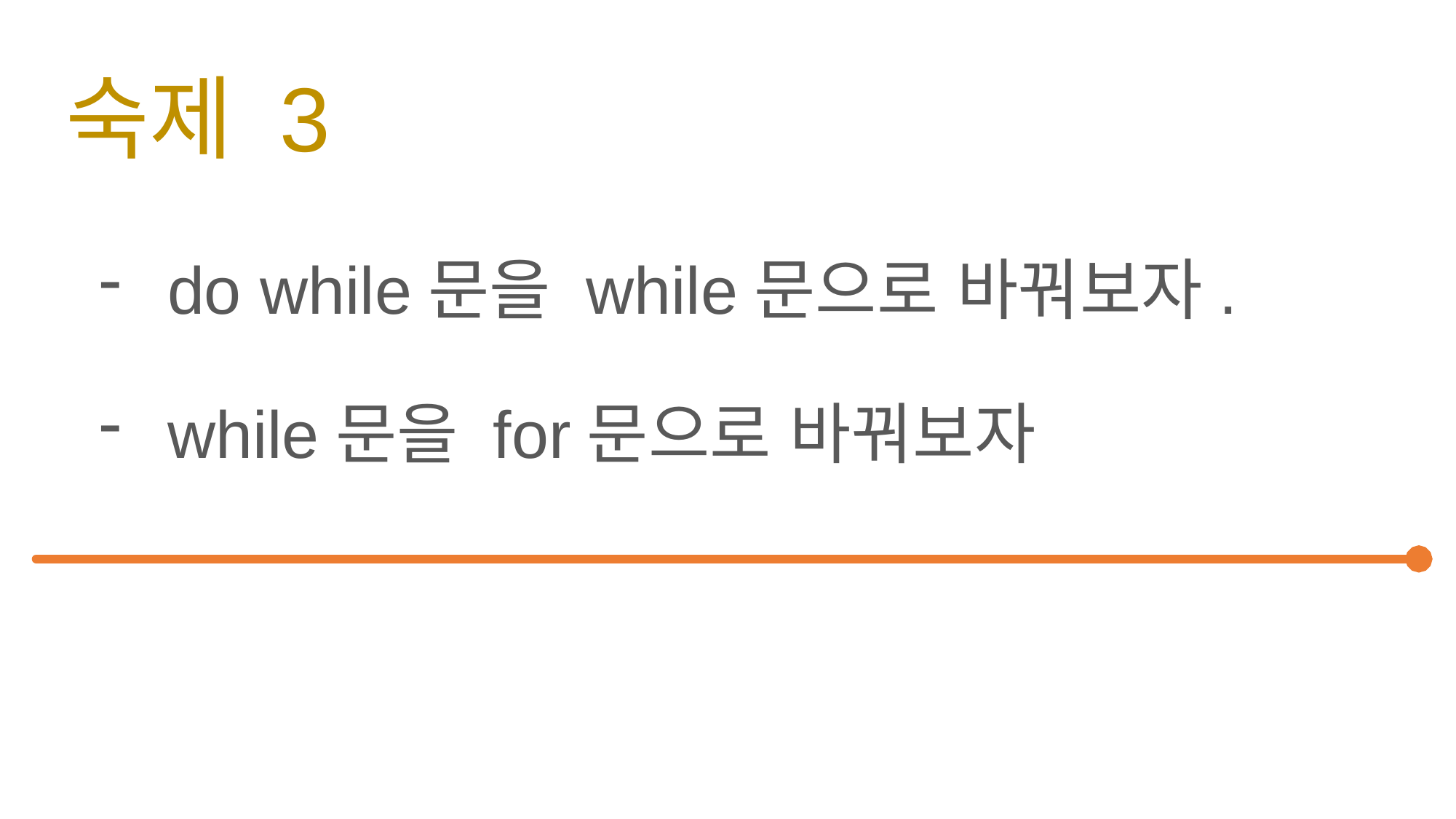

# 숙제 3
do while문을 while문으로 바꿔보자.

while문을 for문으로 바꿔보자